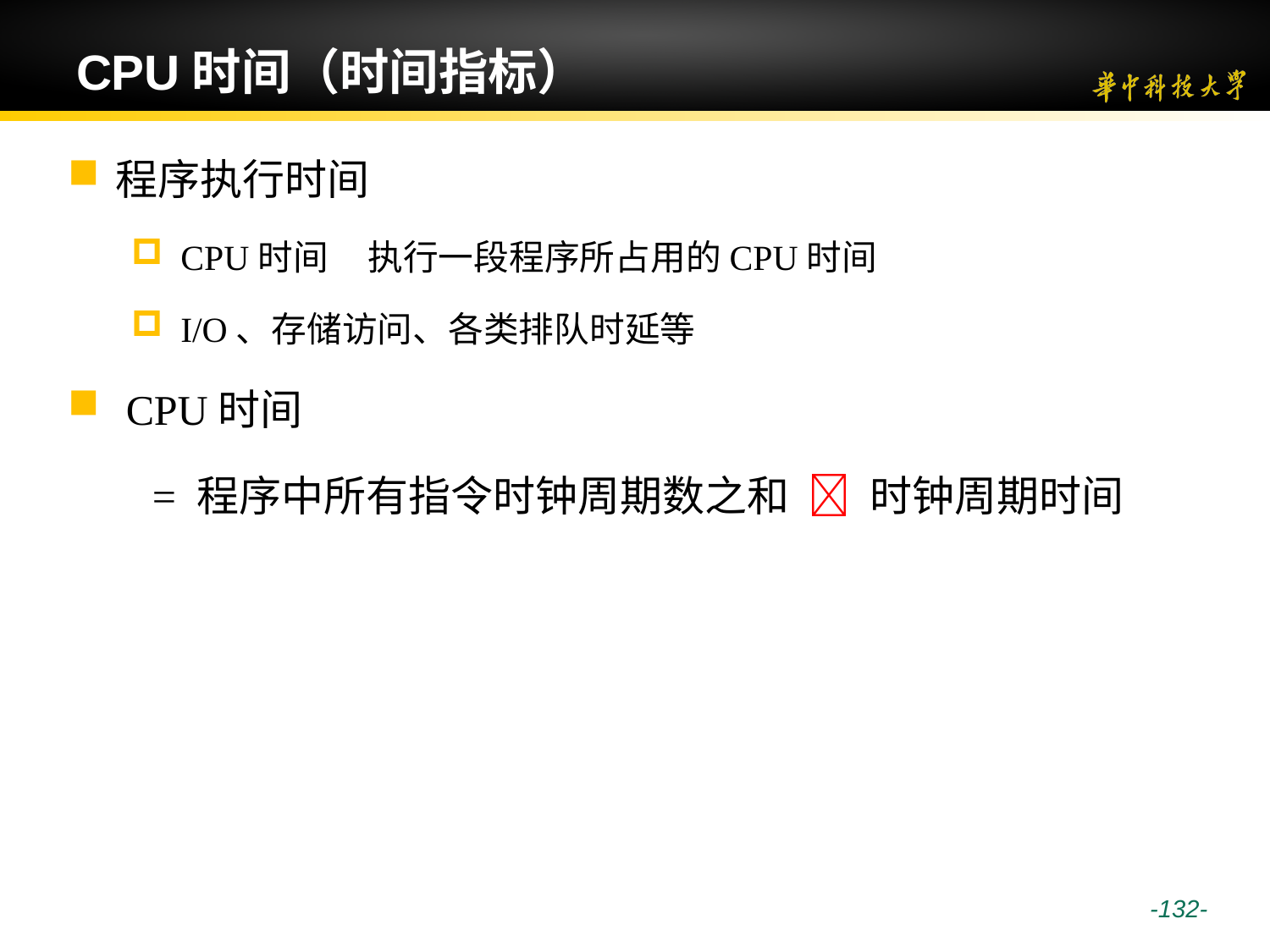

# CPU时间（时间指标）
程序执行时间
CPU时间     执行一段程序所占用的CPU时间
I/O、存储访问、各类排队时延等
 CPU时间
  = 程序中所有指令时钟周期数之和  ×  时钟周期时间

 -132-